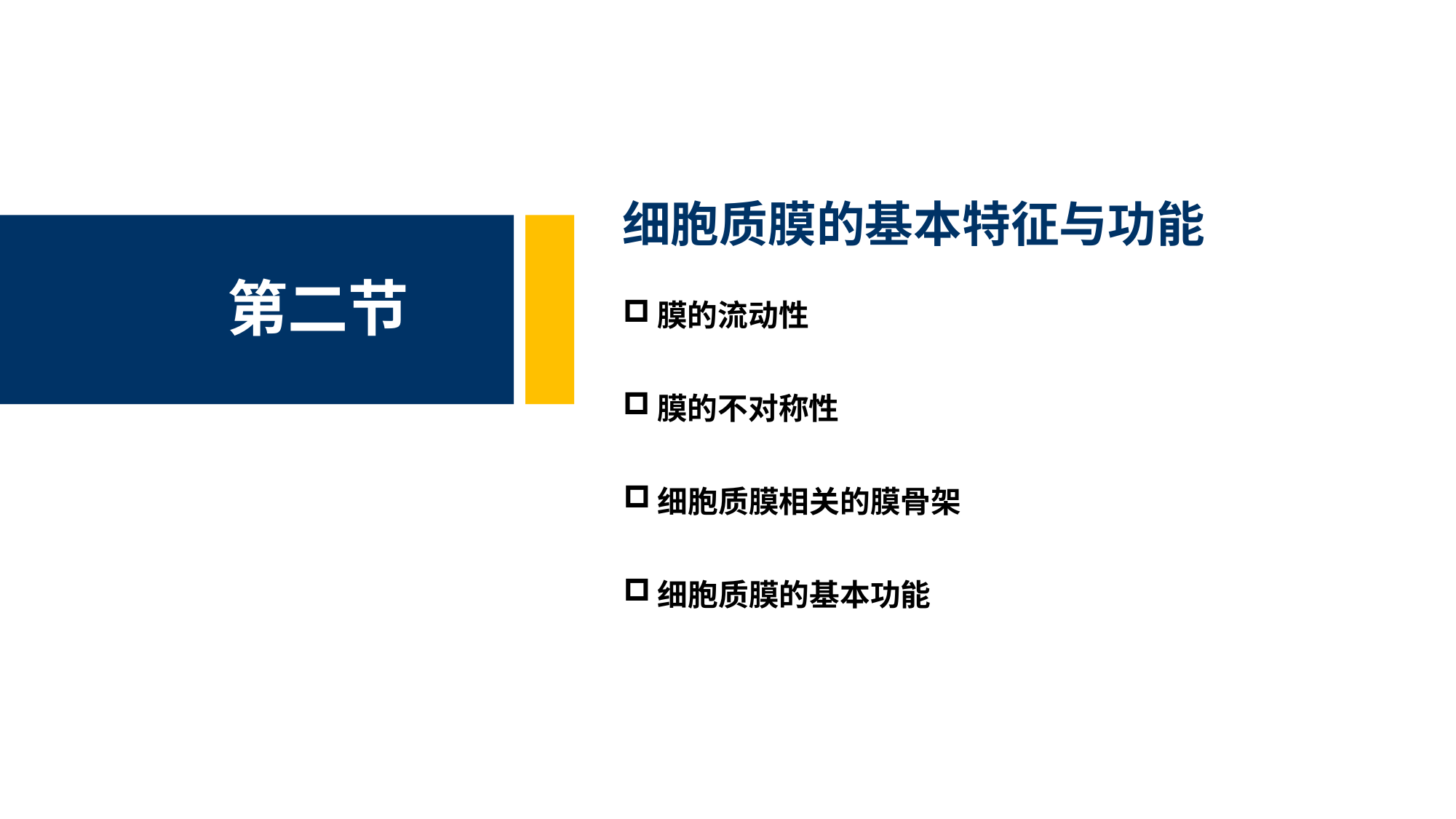

细胞质膜的基本特征与功能

第二节
膜的流动性
膜的不对称性
细胞质膜相关的膜骨架
细胞质膜的基本功能